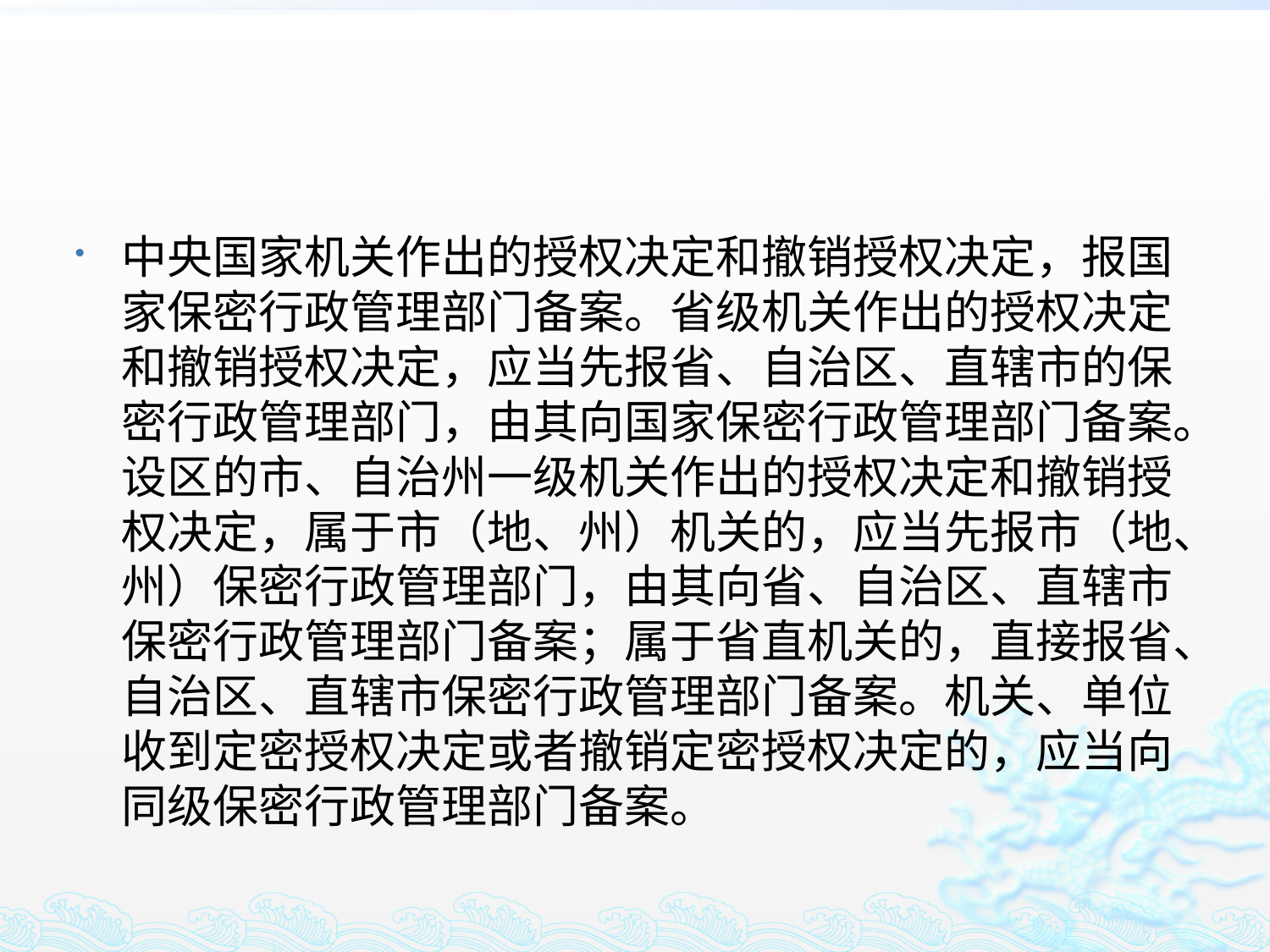

#
中央国家机关作出的授权决定和撤销授权决定，报国家保密行政管理部门备案。省级机关作出的授权决定和撤销授权决定，应当先报省、自治区、直辖市的保密行政管理部门，由其向国家保密行政管理部门备案。设区的市、自治州一级机关作出的授权决定和撤销授权决定，属于市（地、州）机关的，应当先报市（地、州）保密行政管理部门，由其向省、自治区、直辖市保密行政管理部门备案；属于省直机关的，直接报省、自治区、直辖市保密行政管理部门备案。机关、单位收到定密授权决定或者撤销定密授权决定的，应当向同级保密行政管理部门备案。